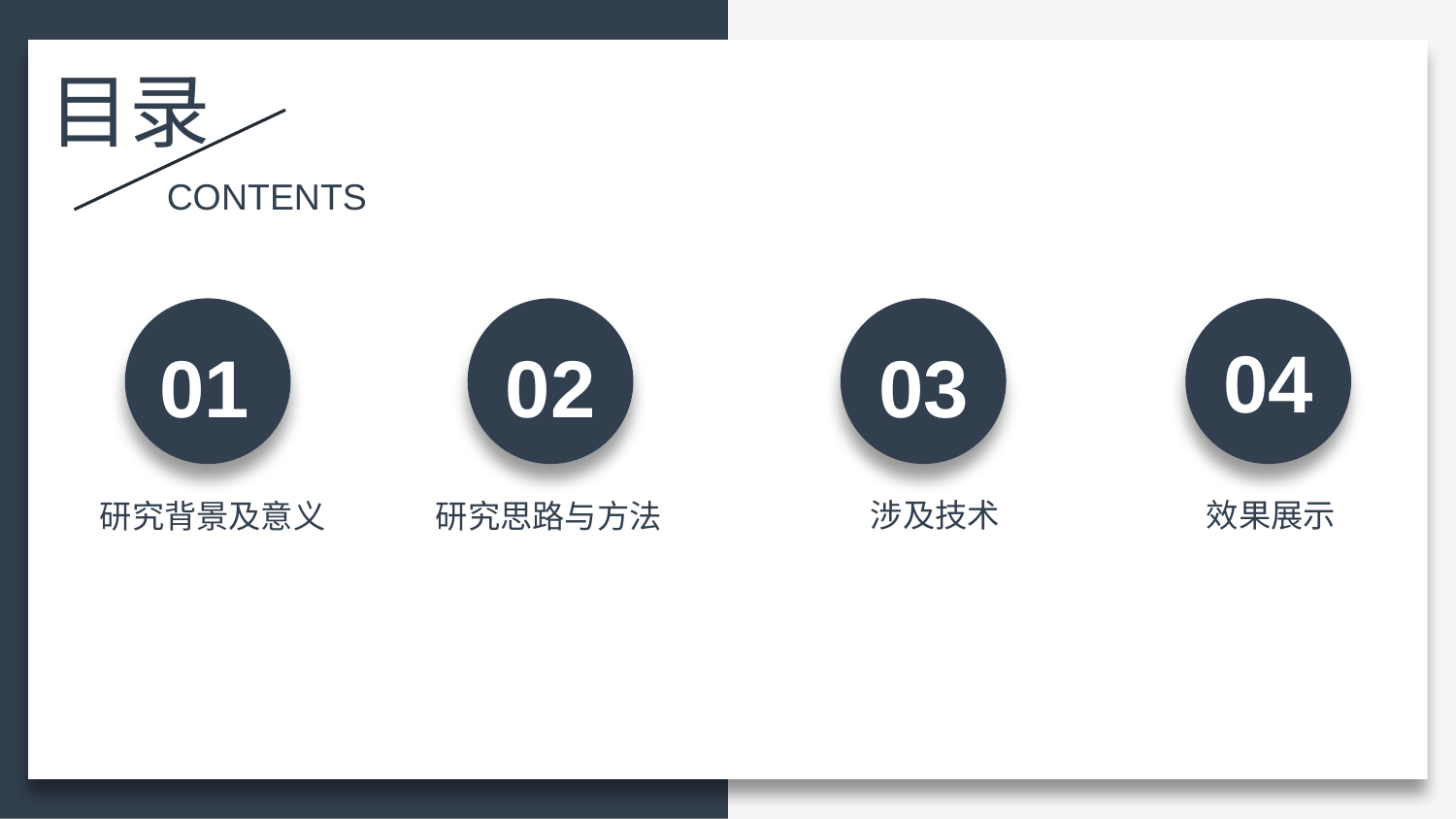

目录
CONTENTS

04
01
02
03
涉及技术
效果展示
研究背景及意义
研究思路与方法